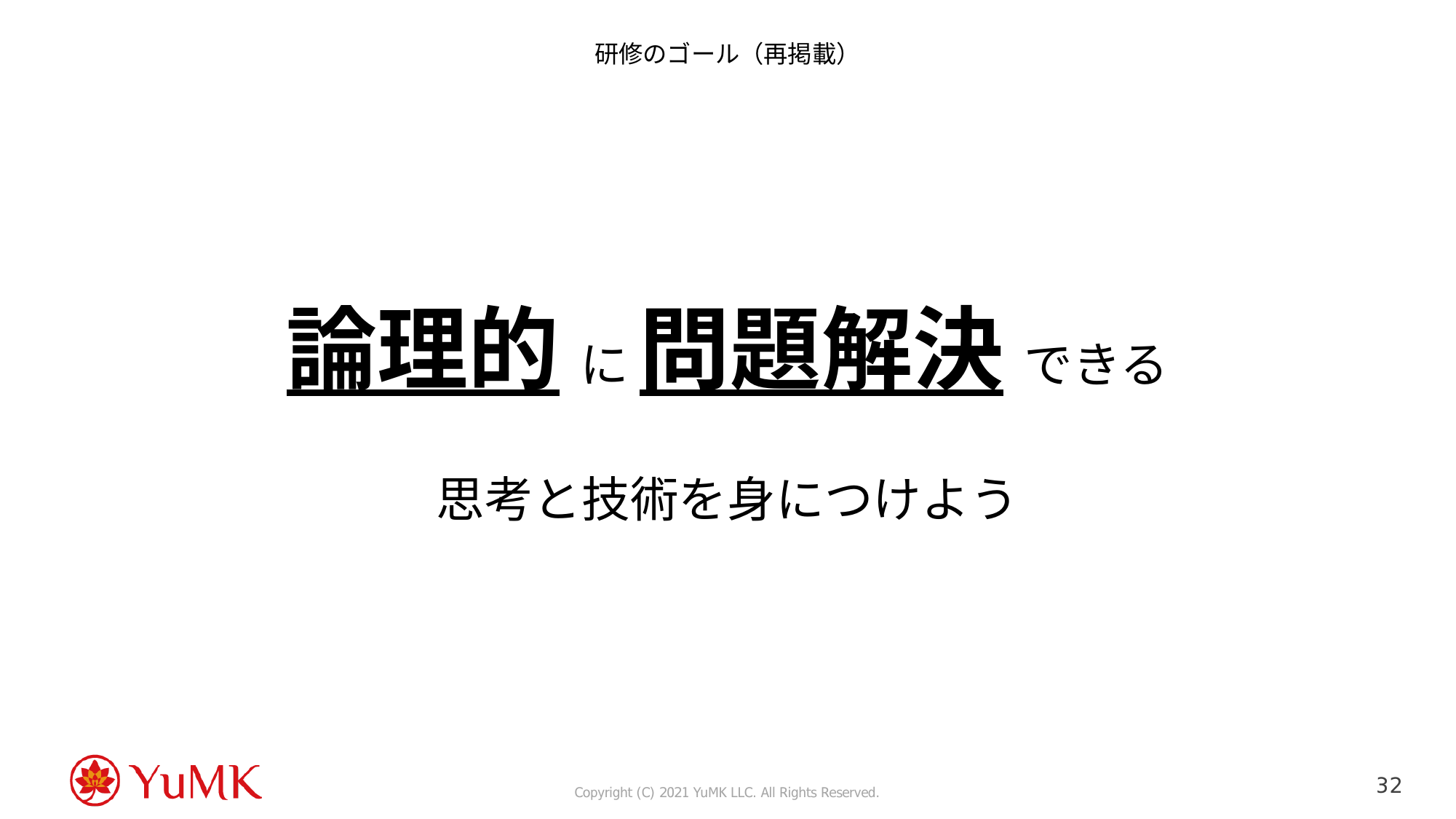

# 研修のゴール（再掲載）
論理的 に 問題解決 できる
思考と技術を身につけよう
32